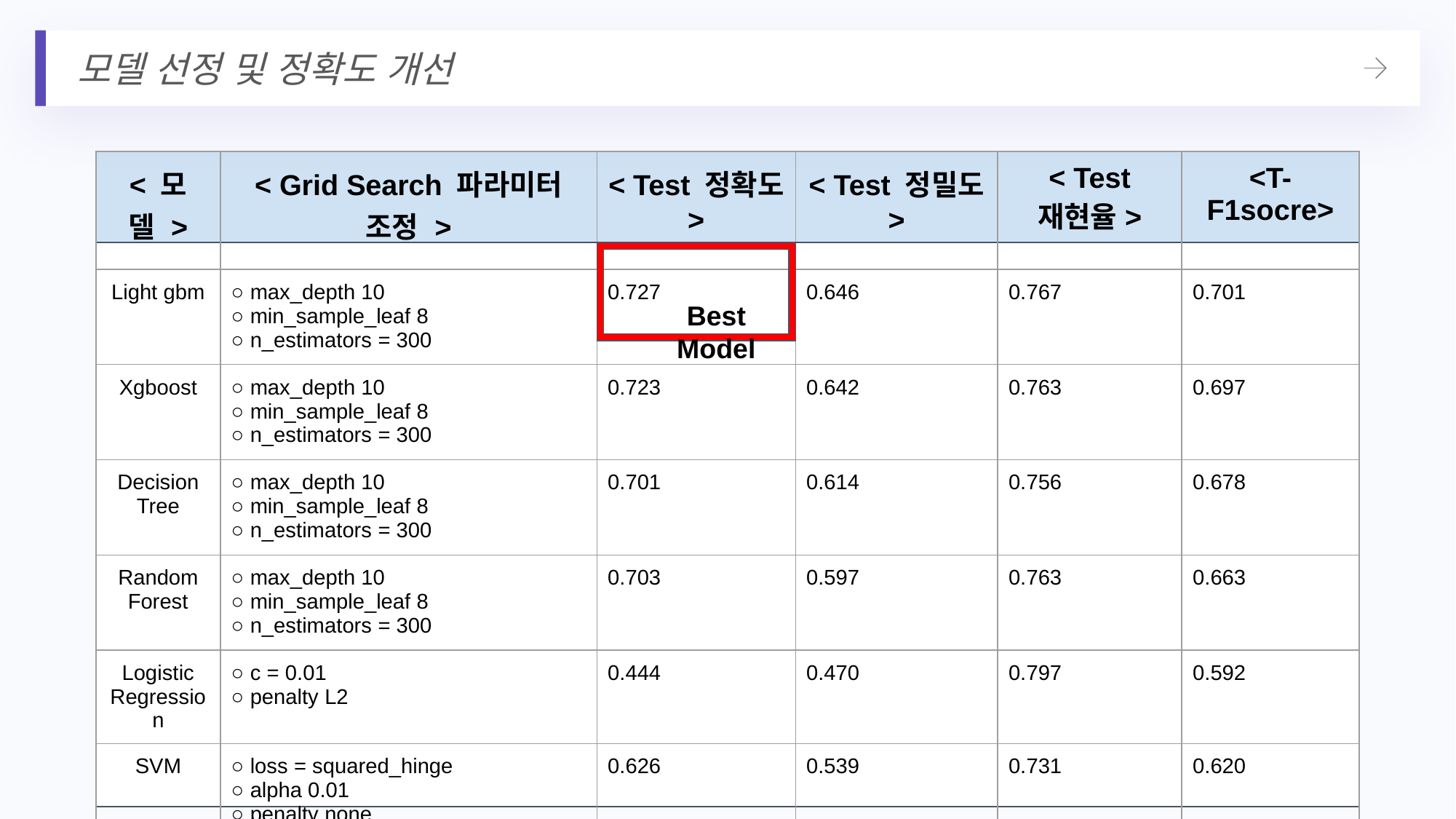

모델 선정 및 정확도 개선

| < 모델 > | < Grid Search 파라미터 조정 > | < Test 정확도 > | < Test 정밀도 > | < Test 재현율> | <T-F1socre> |
| --- | --- | --- | --- | --- | --- |
| Light gbm | ○ max\_depth 10 ○ min\_sample\_leaf 8 ○ n\_estimators = 300 | 0.727 | 0.646 | 0.767 | 0.701 |
| Xgboost | ○ max\_depth 10 ○ min\_sample\_leaf 8 ○ n\_estimators = 300 | 0.723 | 0.642 | 0.763 | 0.697 |
| Decision Tree | ○ max\_depth 10 ○ min\_sample\_leaf 8 ○ n\_estimators = 300 | 0.701 | 0.614 | 0.756 | 0.678 |
| Random Forest | ○ max\_depth 10 ○ min\_sample\_leaf 8 ○ n\_estimators = 300 | 0.703 | 0.597 | 0.763 | 0.663 |
| Logistic Regression | ○ c = 0.01 ○ penalty L2 | 0.444 | 0.470 | 0.797 | 0.592 |
| SVM | ○ loss = squared\_hinge ○ alpha 0.01 ○ penalty none | 0.626 | 0.539 | 0.731 | 0.620 |

Best Model